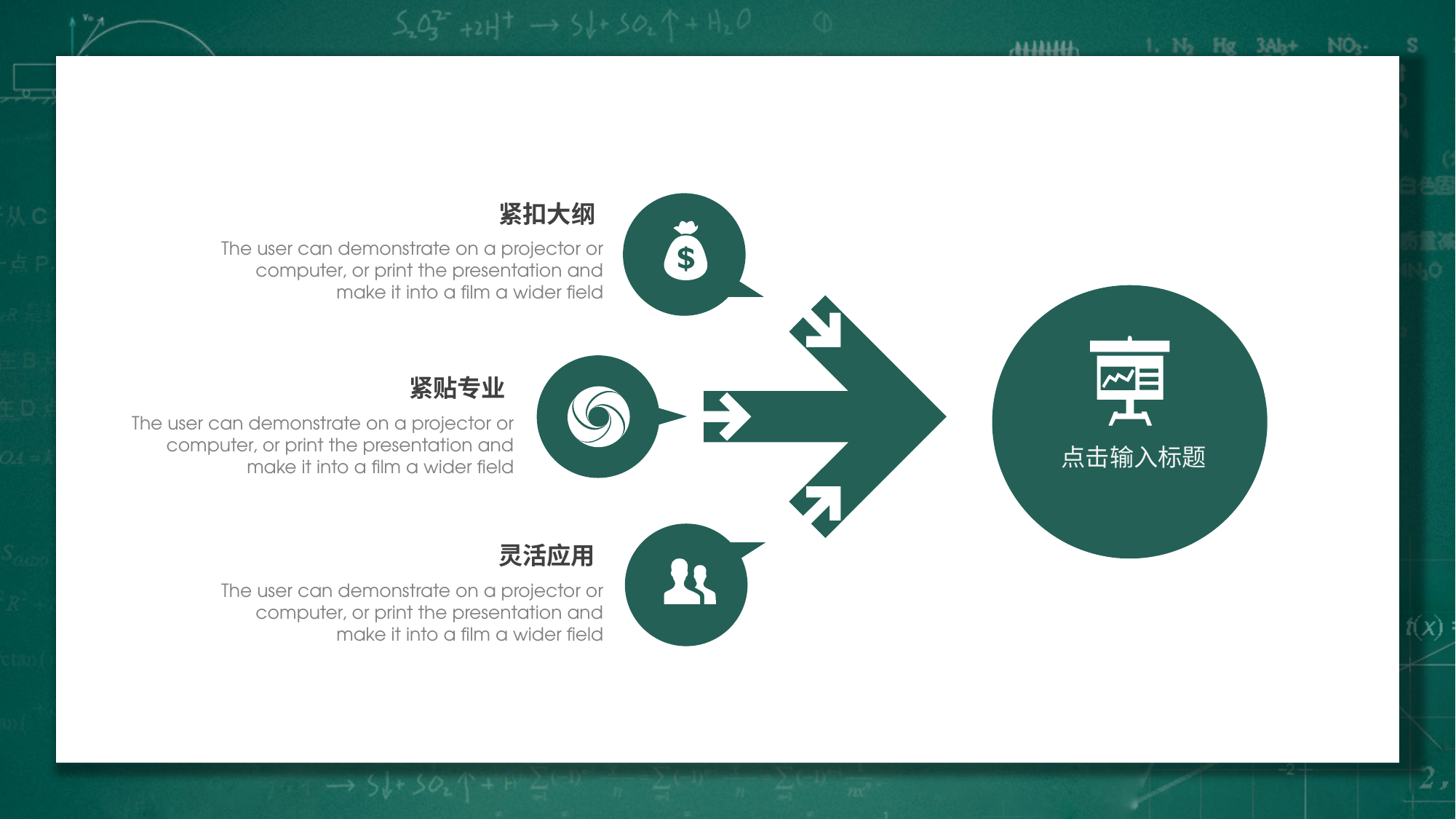

紧扣大纲
The user can demonstrate on a projector or computer, or print the presentation and make it into a film a wider field

点击输入标题

紧贴专业
The user can demonstrate on a projector or computer, or print the presentation and make it into a film a wider field

灵活应用
The user can demonstrate on a projector or computer, or print the presentation and make it into a film a wider field